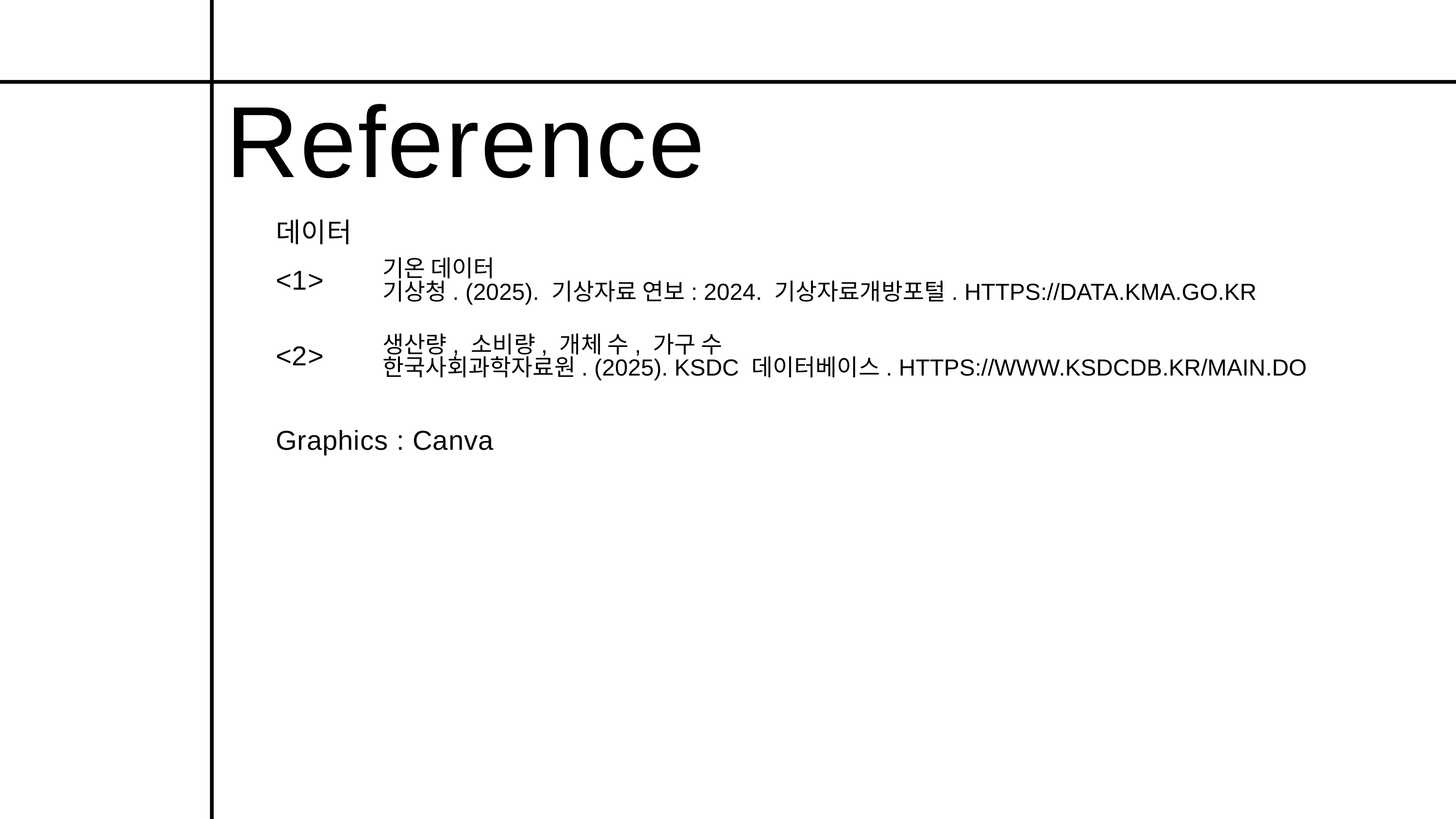

Reference
데이터
기온 데이터
기상청. (2025). 기상자료 연보: 2024. 기상자료개방포털. HTTPS://DATA.KMA.GO.KR
<1>
생산량, 소비량, 개체 수, 가구 수
한국사회과학자료원. (2025). KSDC 데이터베이스. HTTPS://WWW.KSDCDB.KR/MAIN.DO
<2>
Graphics : Canva